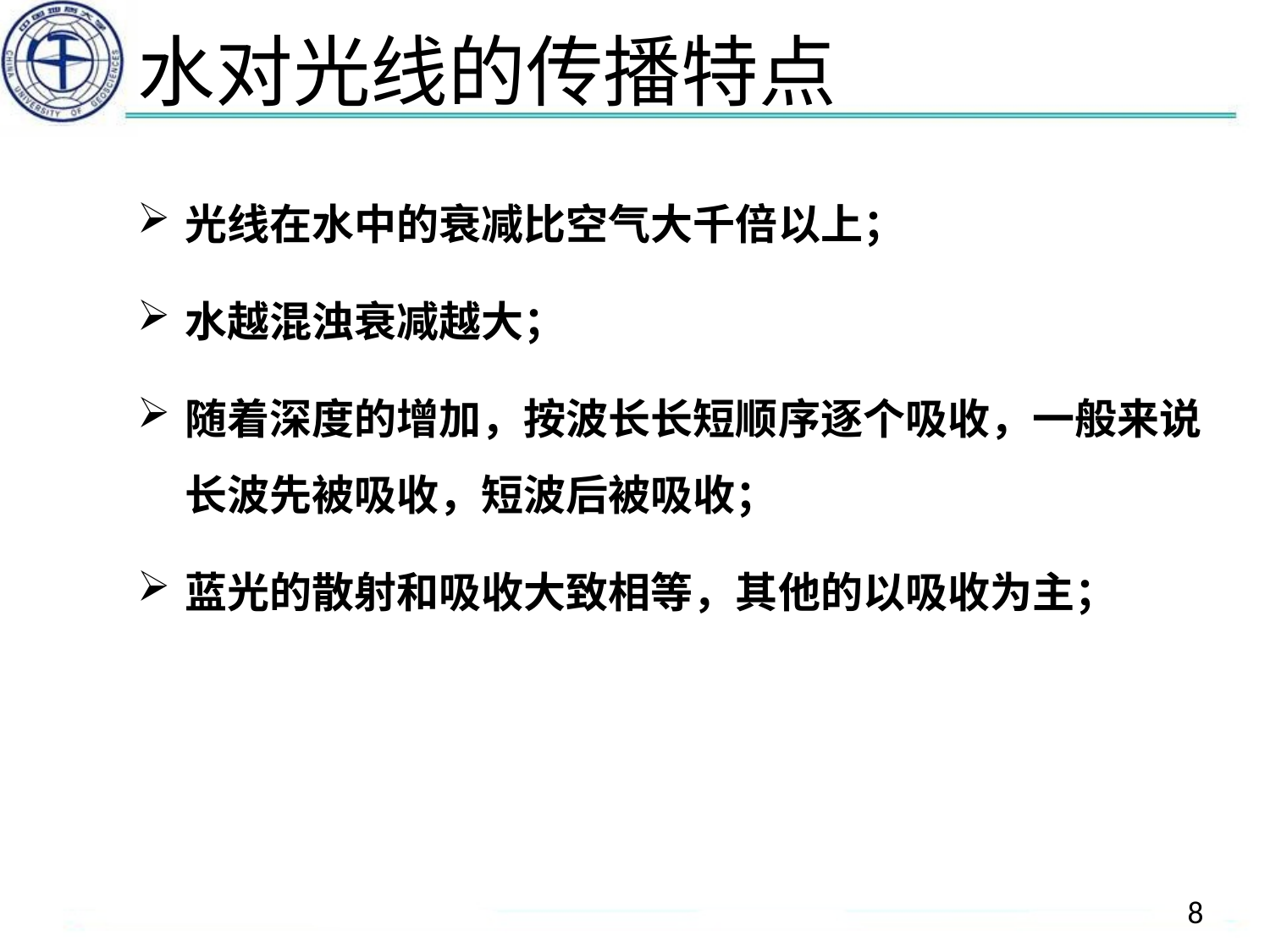

# 水对光线的传播特点
光线在水中的衰减比空气大千倍以上；
水越混浊衰减越大；
随着深度的增加，按波长长短顺序逐个吸收，一般来说长波先被吸收，短波后被吸收；
蓝光的散射和吸收大致相等，其他的以吸收为主；

8